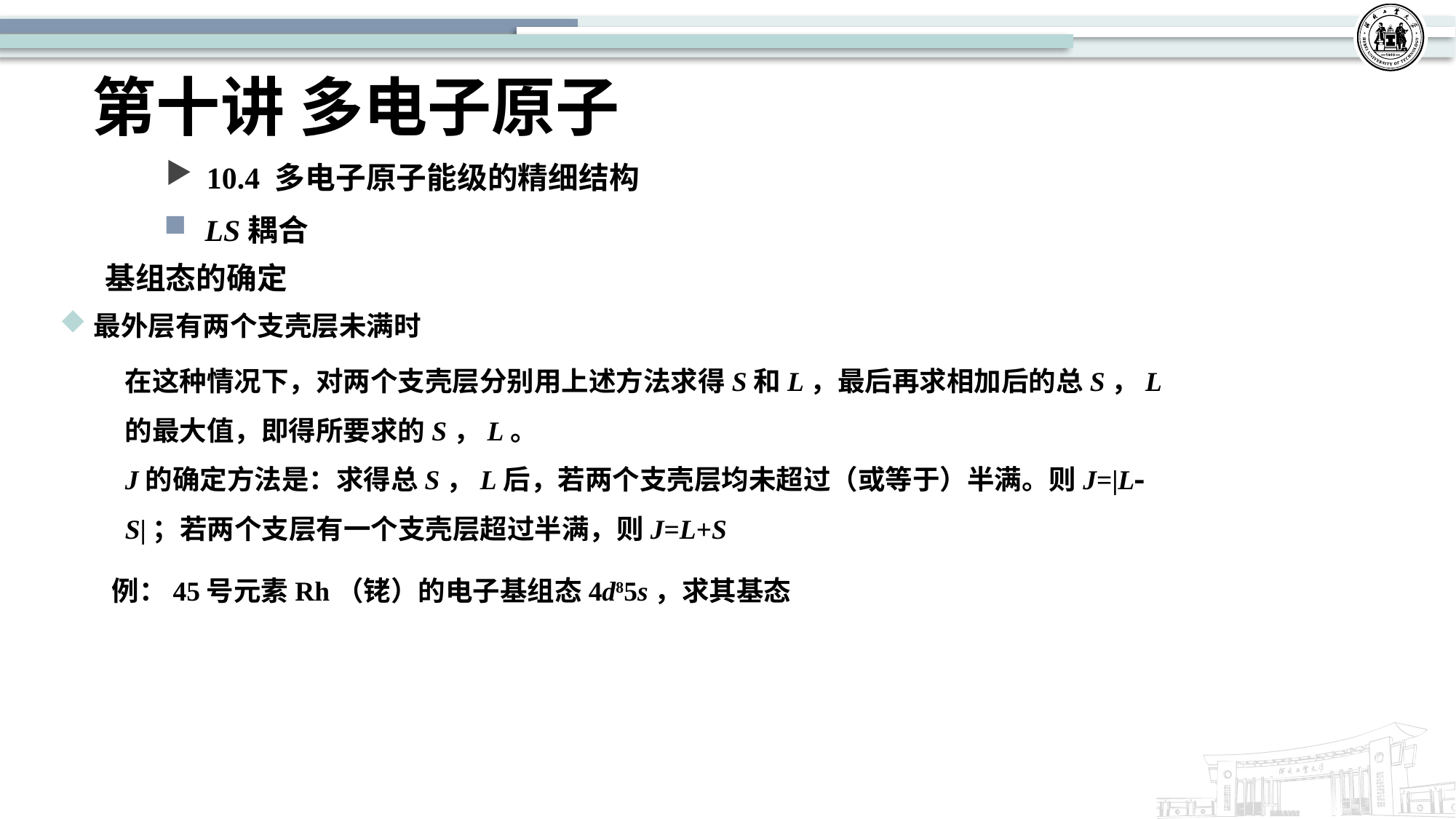

# 第十讲 多电子原子
10.4 多电子原子能级的精细结构
LS耦合
基组态的确定
最外层有两个支壳层未满时
在这种情况下，对两个支壳层分别用上述方法求得S和L，最后再求相加后的总S，L的最大值，即得所要求的S，L。
J的确定方法是：求得总S，L后，若两个支壳层均未超过（或等于）半满。则J=|L−S|；若两个支层有一个支壳层超过半满，则J=L+S
例：45号元素Rh（铑）的电子基组态4d85s，求其基态